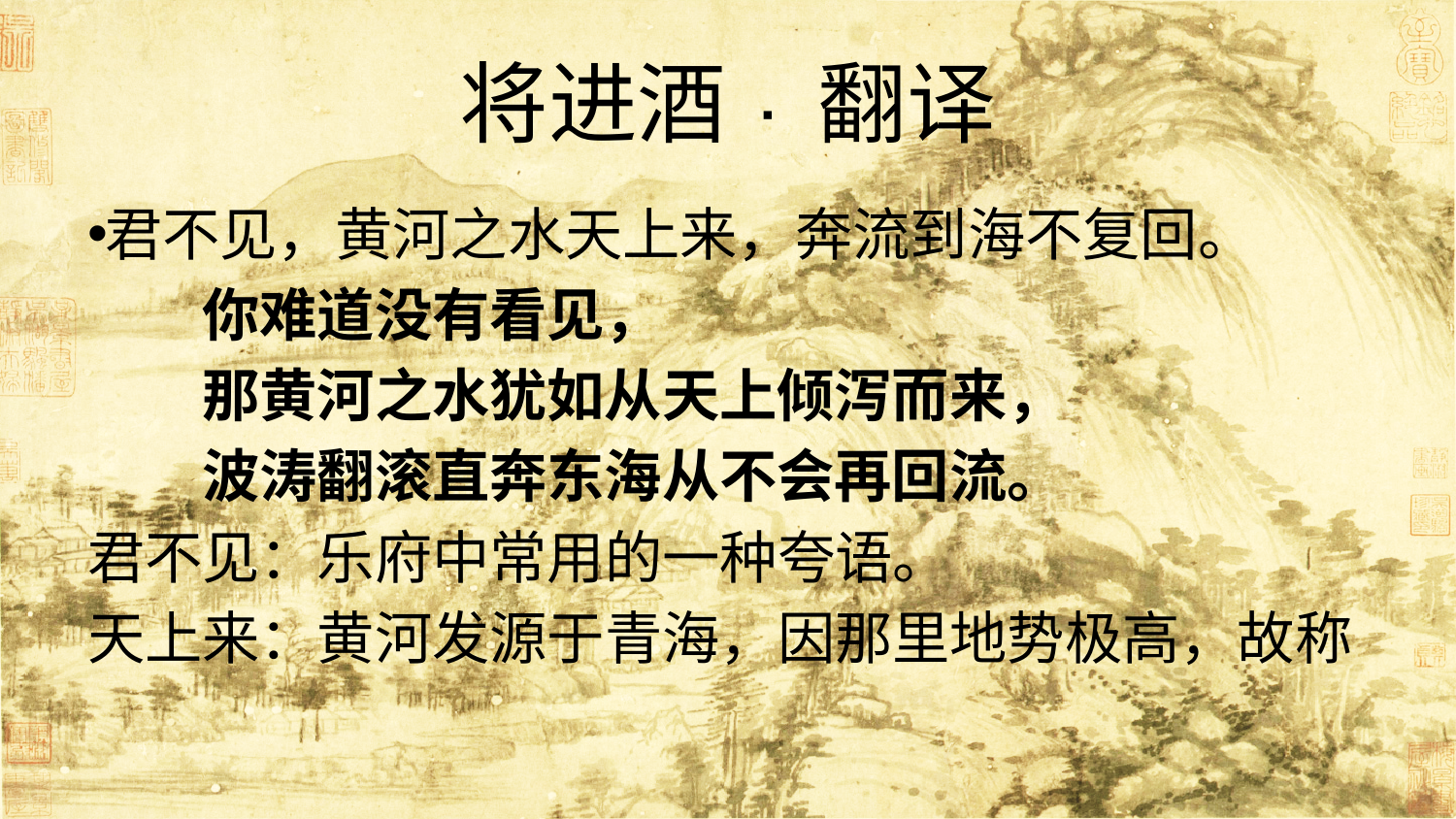

# 将进酒·翻译
君不见，黄河之水天上来，奔流到海不复回。
　　你难道没有看见，
　　那黄河之水犹如从天上倾泻而来，
　　波涛翻滚直奔东海从不会再回流。
君不见：乐府中常用的一种夸语。
天上来：黄河发源于青海，因那里地势极高，故称